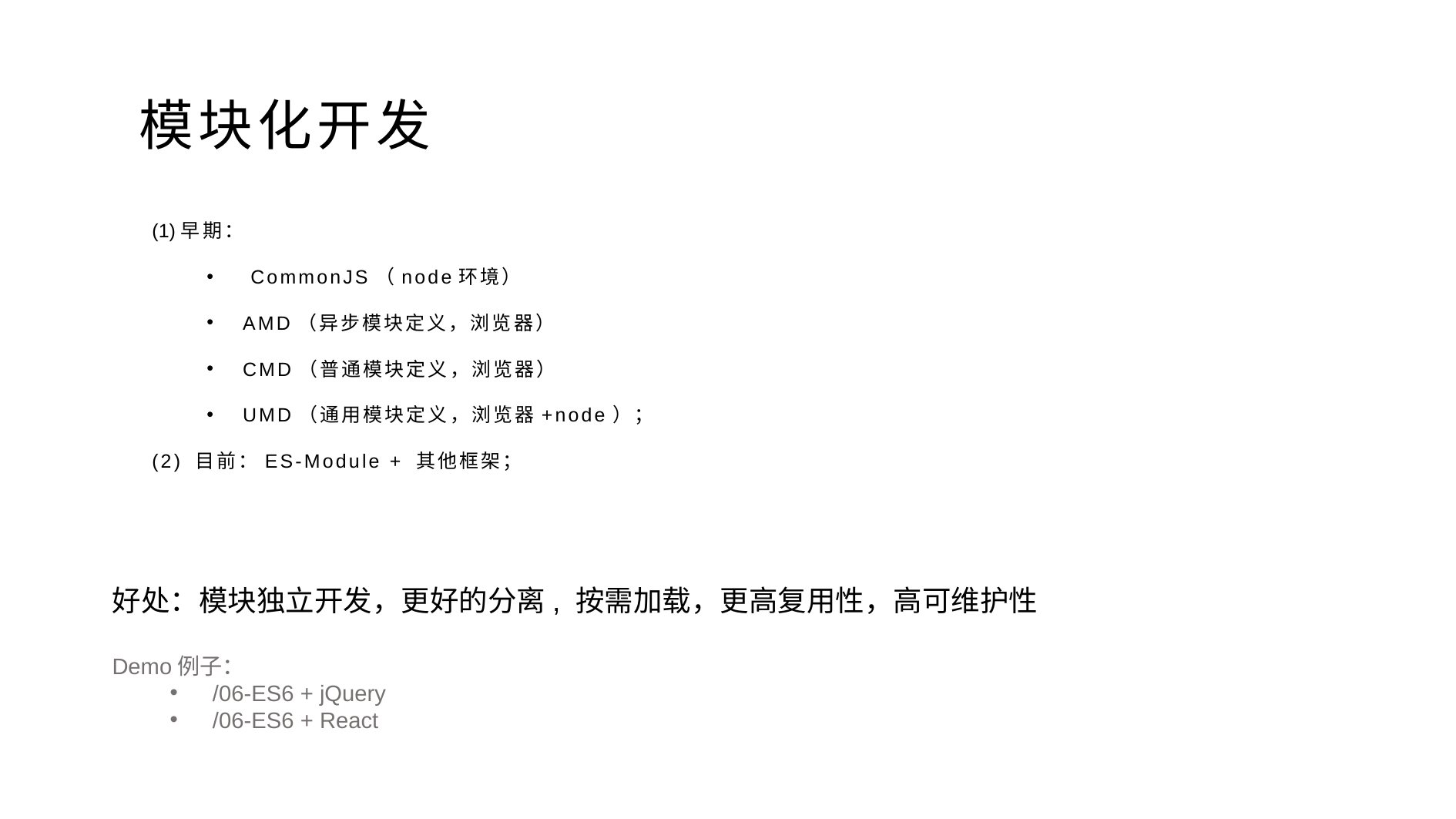

# 模块化开发
早期：
 CommonJS（node环境）
AMD（异步模块定义，浏览器）
CMD（普通模块定义，浏览器）
UMD（通用模块定义，浏览器+node）；
(2) 目前：ES-Module + 其他框架；
好处：模块独立开发，更好的分离, 按需加载，更高复用性，高可维护性

Demo例子：
 /06-ES6 + jQuery
 /06-ES6 + React